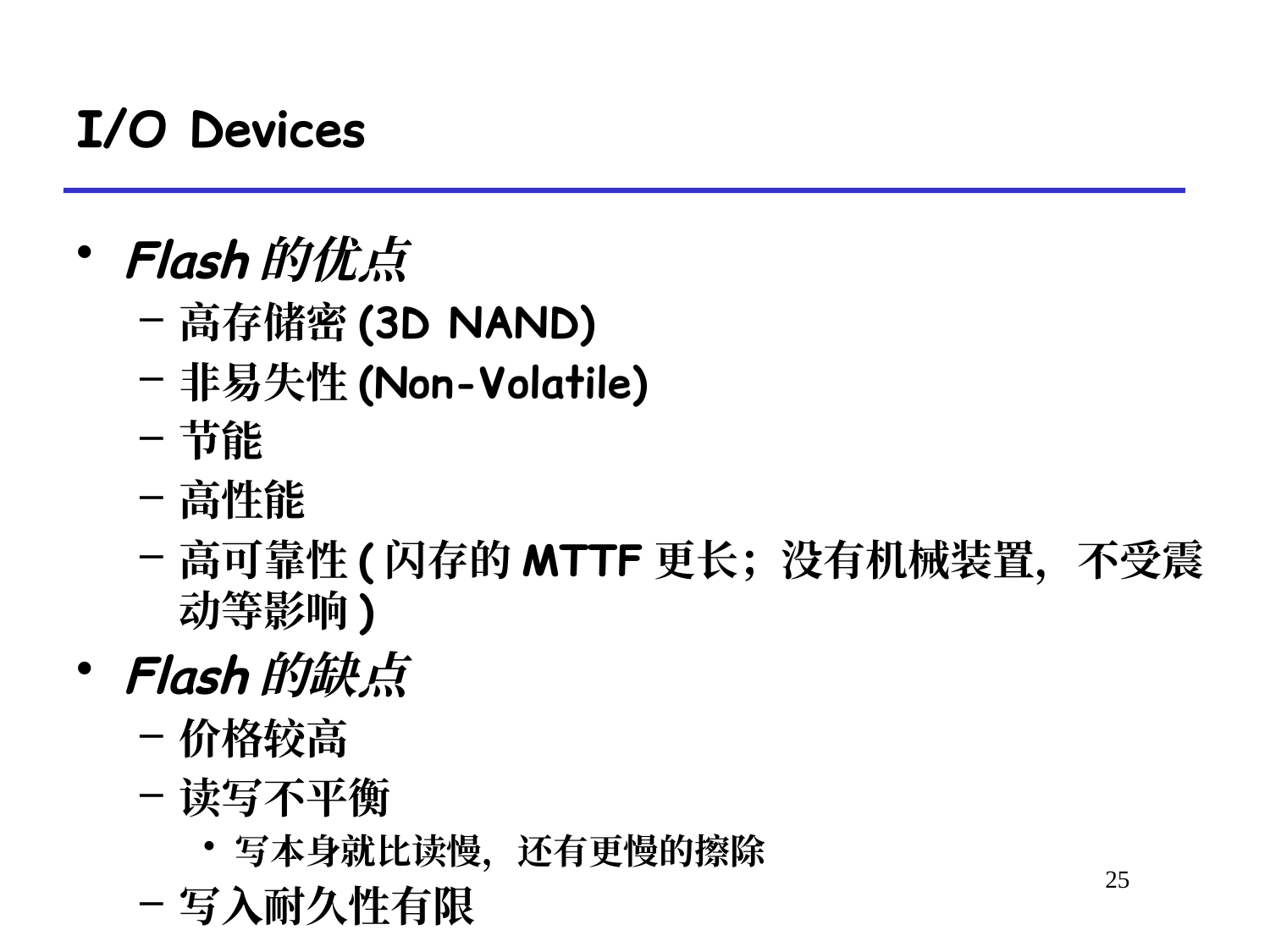

# I/O Devices
Flash的优点
高存储密(3D NAND)
非易失性(Non-Volatile)
节能
高性能
高可靠性(闪存的MTTF更长；没有机械装置，不受震动等影响)
Flash的缺点
价格较高
读写不平衡
写本身就比读慢，还有更慢的擦除
写入耐久性有限

25